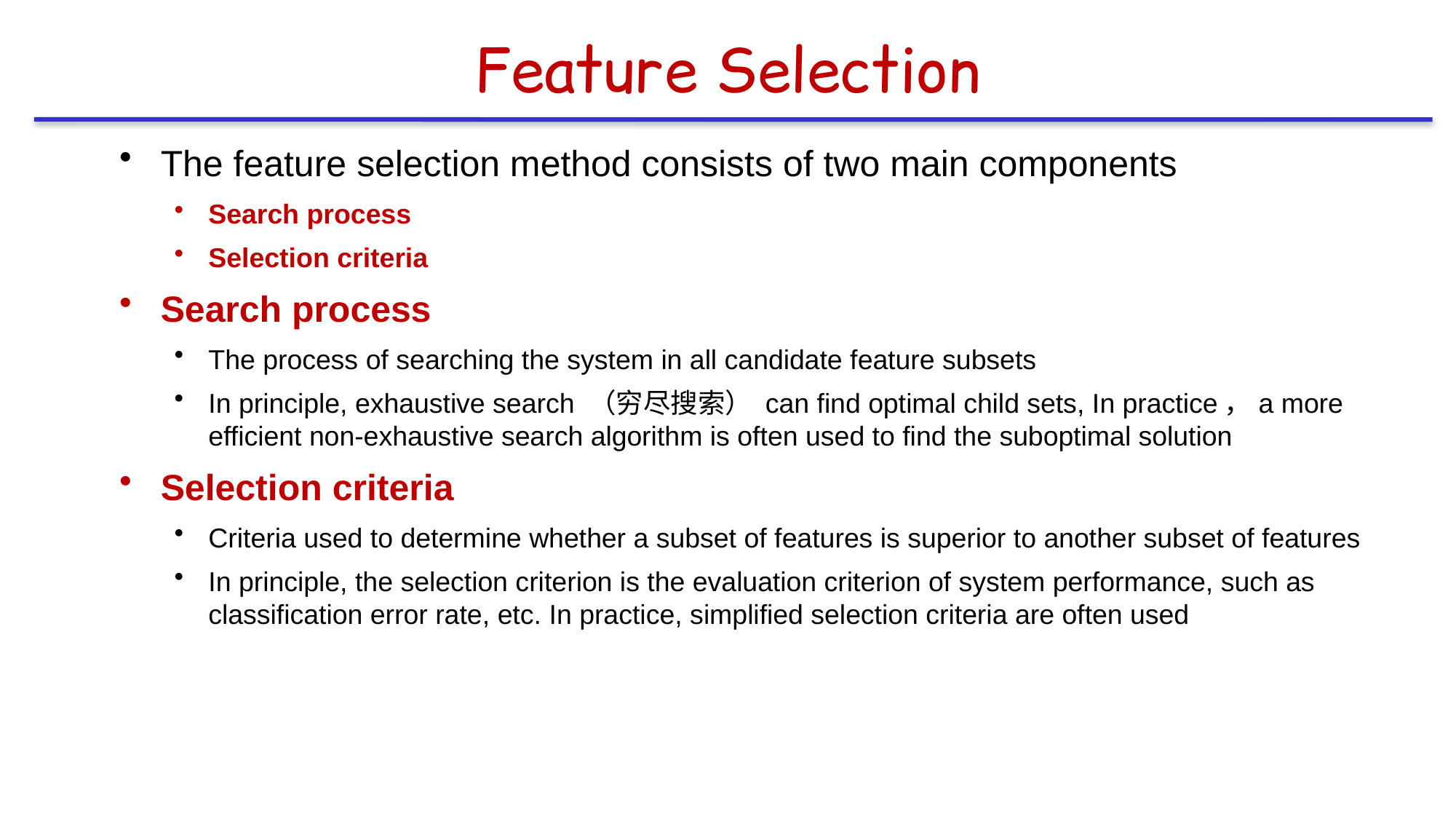

# Feature Selection
The feature selection method consists of two main components
Search process
Selection criteria
Search process
The process of searching the system in all candidate feature subsets
In principle, exhaustive search （穷尽搜索） can find optimal child sets, In practice，a more efficient non-exhaustive search algorithm is often used to find the suboptimal solution
Selection criteria
Criteria used to determine whether a subset of features is superior to another subset of features
In principle, the selection criterion is the evaluation criterion of system performance, such as classification error rate, etc. In practice, simplified selection criteria are often used